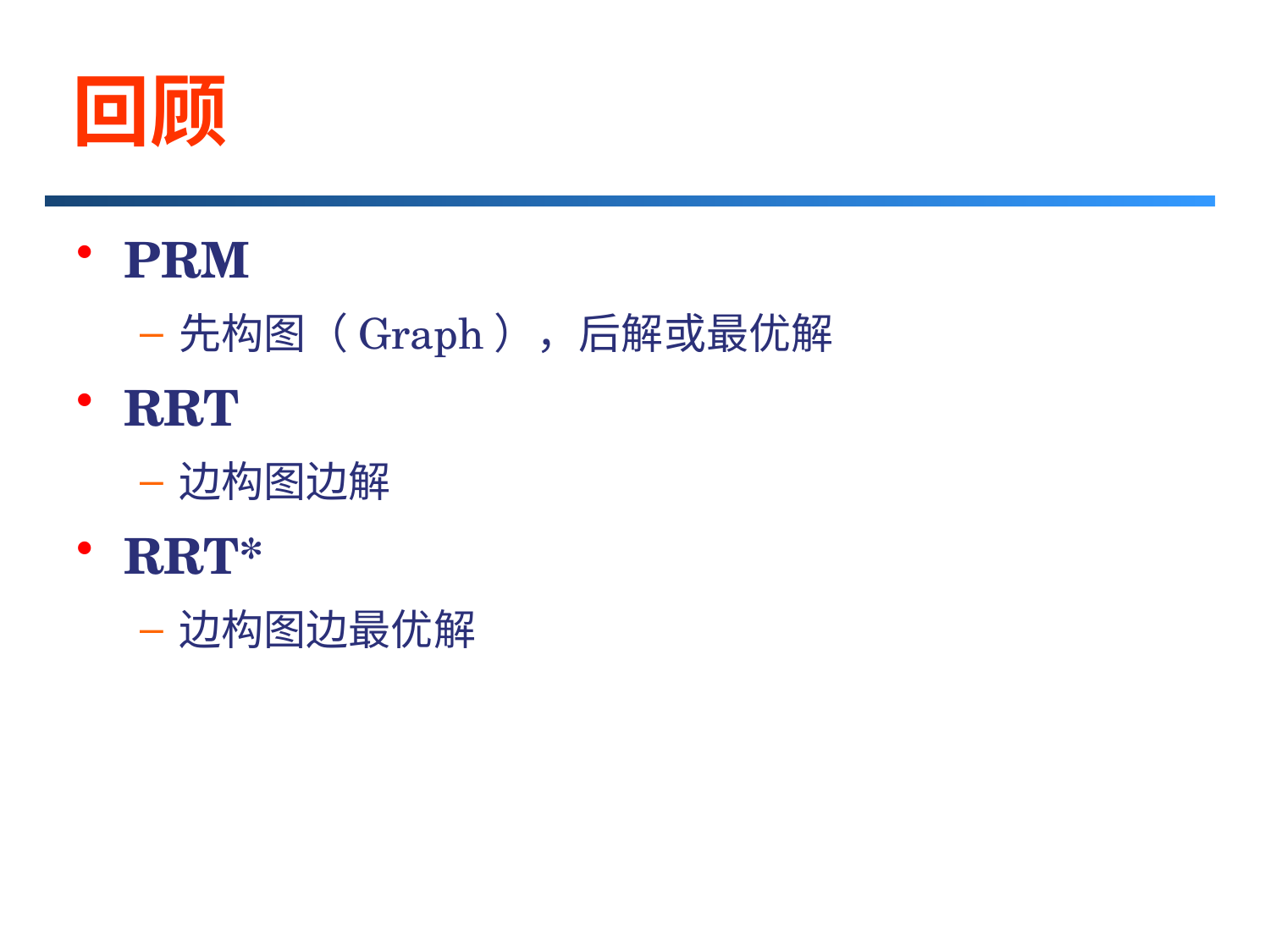

# 回顾
PRM
先构图（Graph），后解或最优解
RRT
边构图边解
RRT*
边构图边最优解